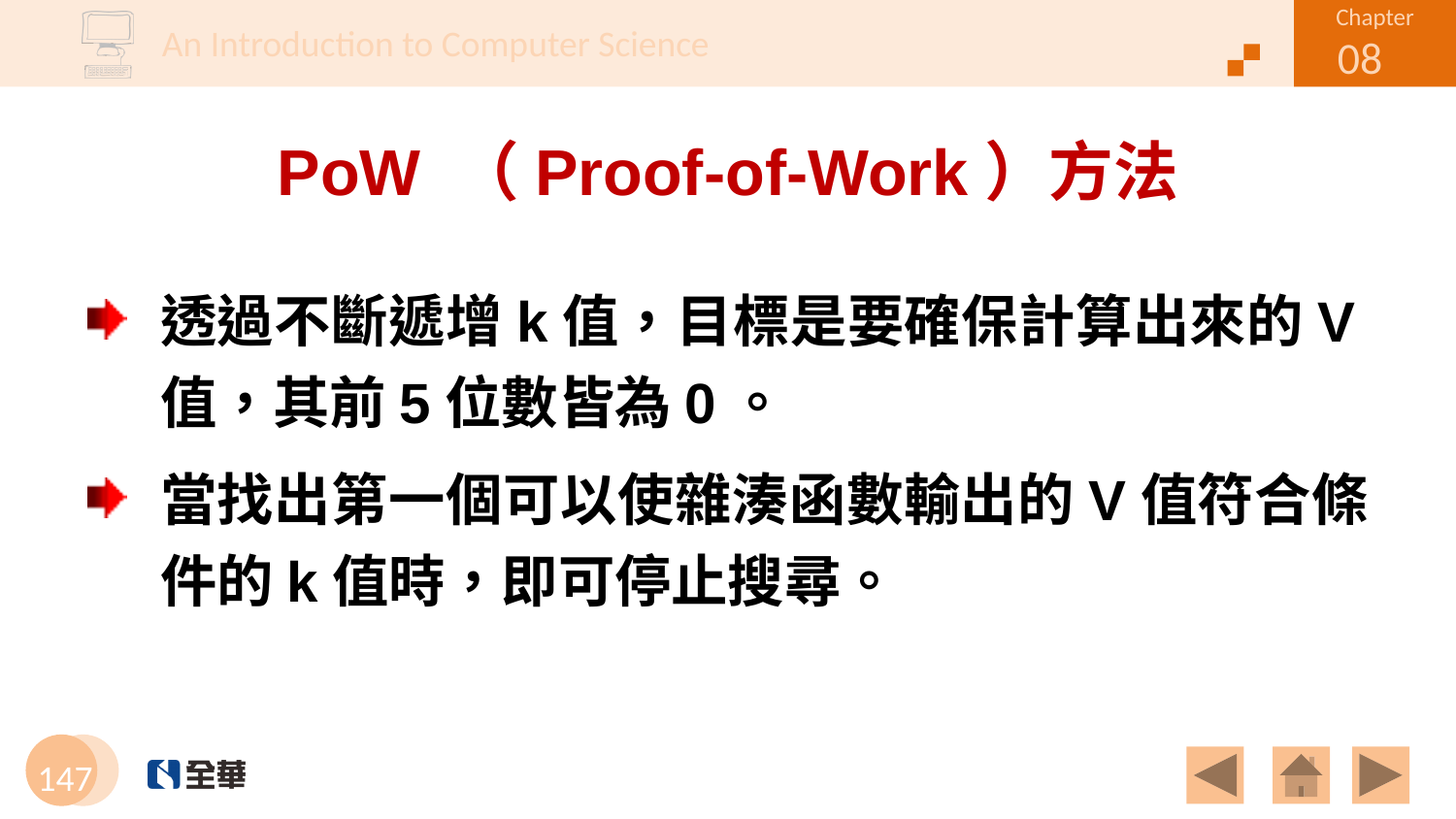

# PoW （Proof-of-Work）方法
透過不斷遞增k值，目標是要確保計算出來的V值，其前5位數皆為0。
當找出第一個可以使雜湊函數輸出的V值符合條件的k值時，即可停止搜尋。